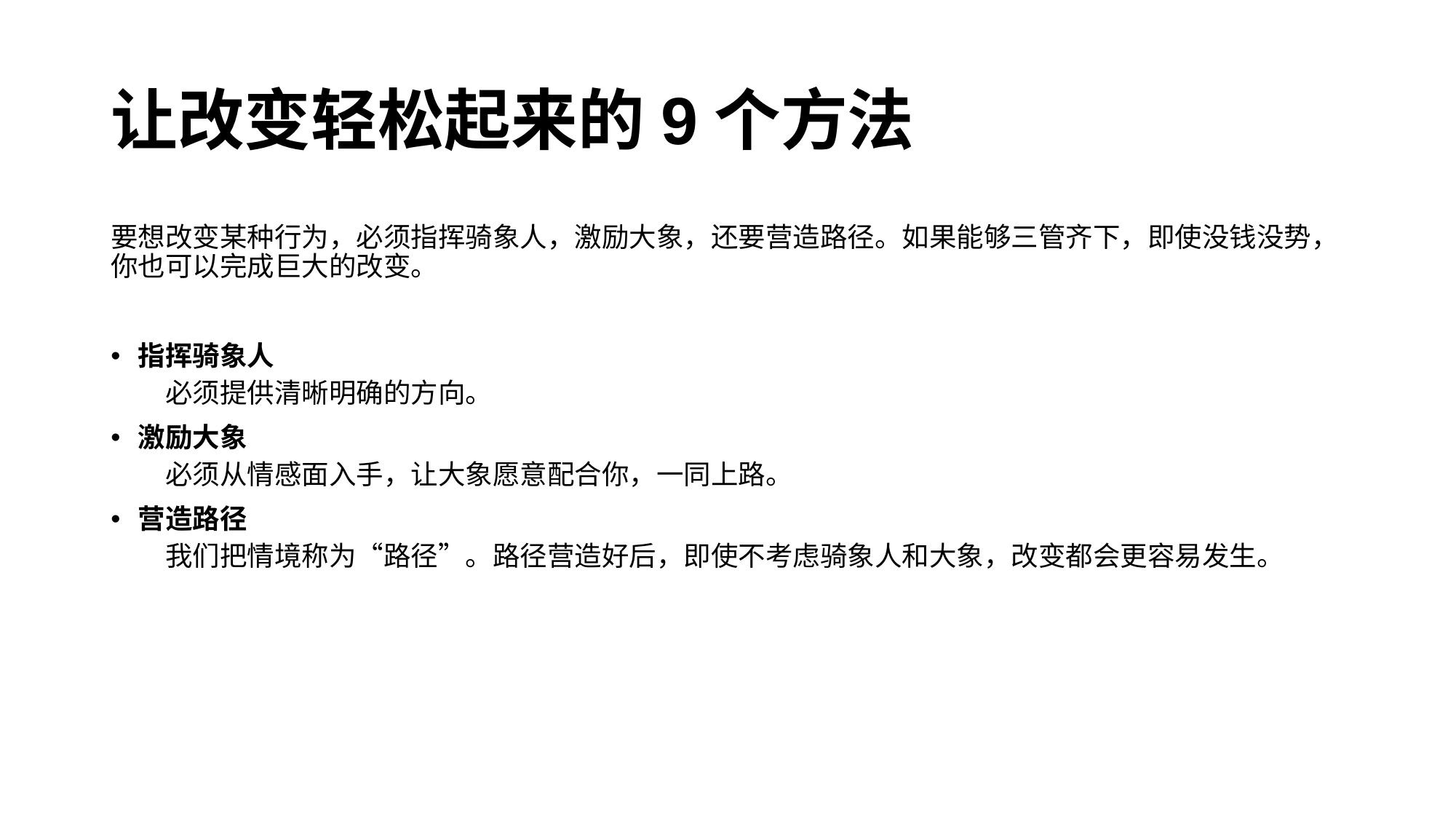

# 让改变轻松起来的9个方法
要想改变某种行为，必须指挥骑象人，激励大象，还要营造路径。如果能够三管齐下，即使没钱没势，你也可以完成巨大的改变。

指挥骑象人
必须提供清晰明确的方向。
激励大象
必须从情感面入手，让大象愿意配合你，一同上路。
营造路径
我们把情境称为“路径”。路径营造好后，即使不考虑骑象人和大象，改变都会更容易发生。